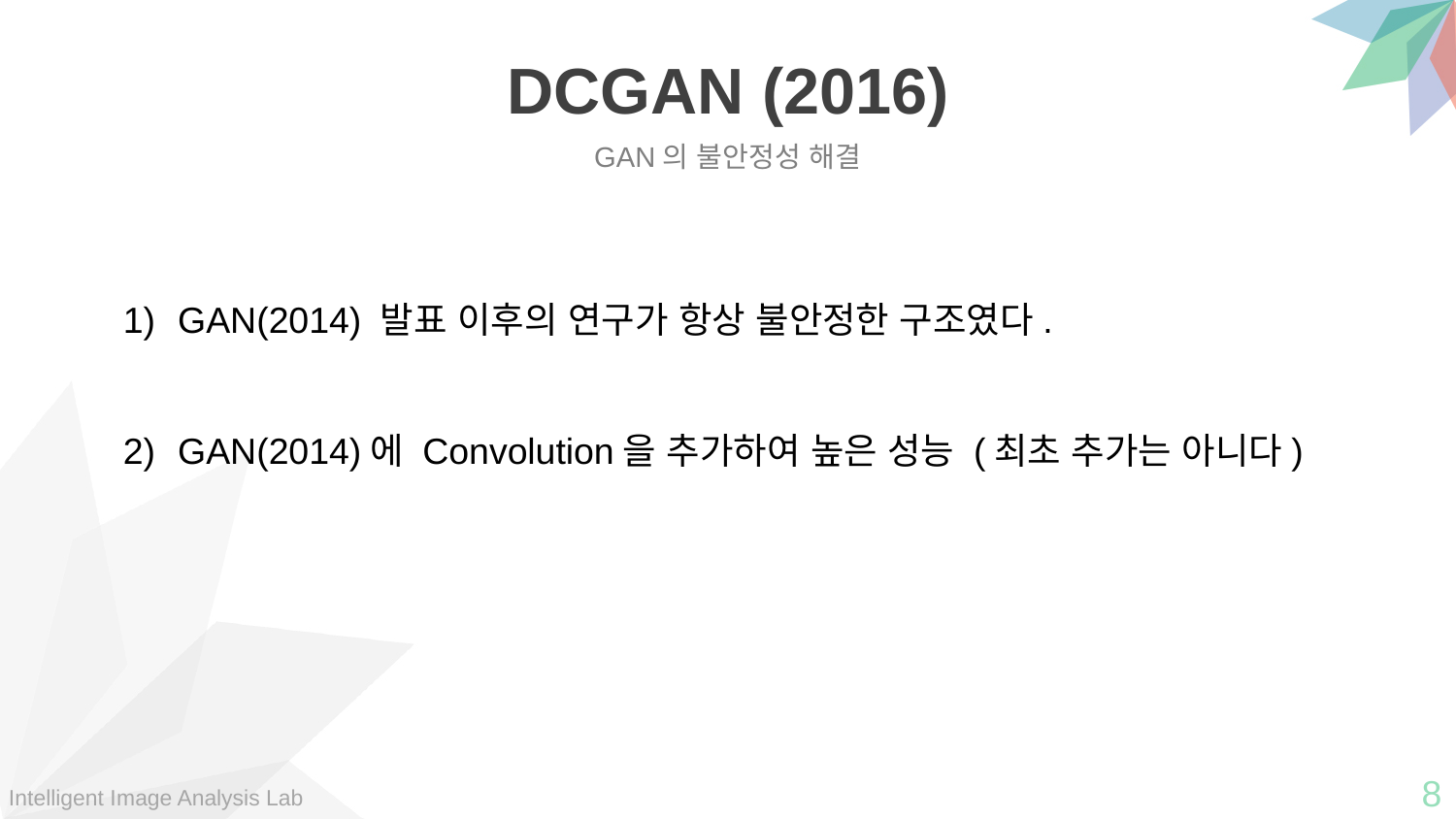

DCGAN (2016)
GAN의 불안정성 해결
GAN(2014) 발표 이후의 연구가 항상 불안정한 구조였다.
GAN(2014)에 Convolution을 추가하여 높은 성능 (최초 추가는 아니다)
8